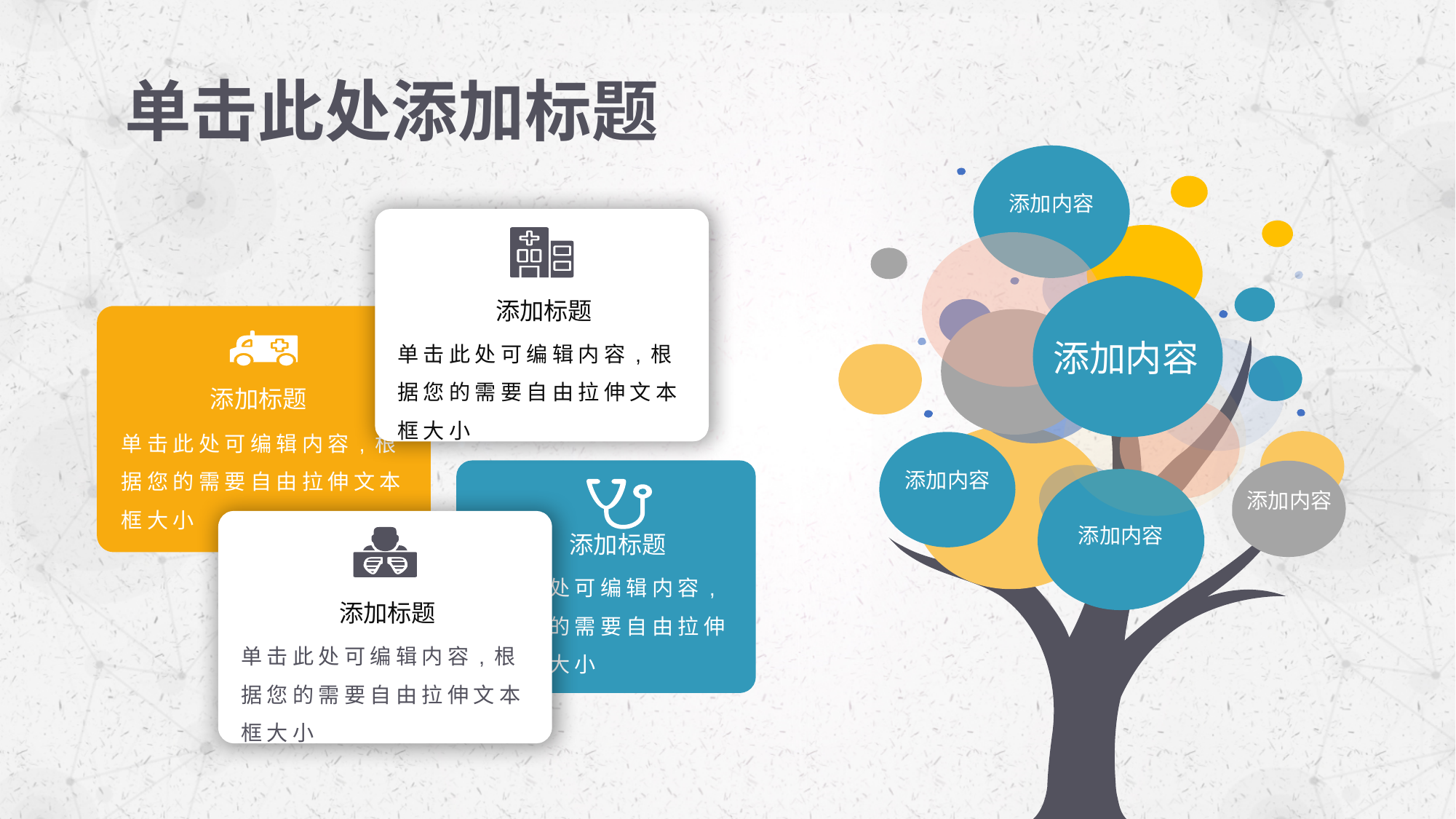

单击此处添加标题

添加内容
添加内容
添加内容
添加内容

添加内容

添加标题

单击此处可编辑内容,根据您的需要自由拉伸文本框大小

添加标题
单击此处可编辑内容,根据您的需要自由拉伸文本框大小

添加标题
单击此处可编辑内容,根据您的需要自由拉伸文本框大小
添加标题
单击此处可编辑内容,根据您的需要自由拉伸文本框大小